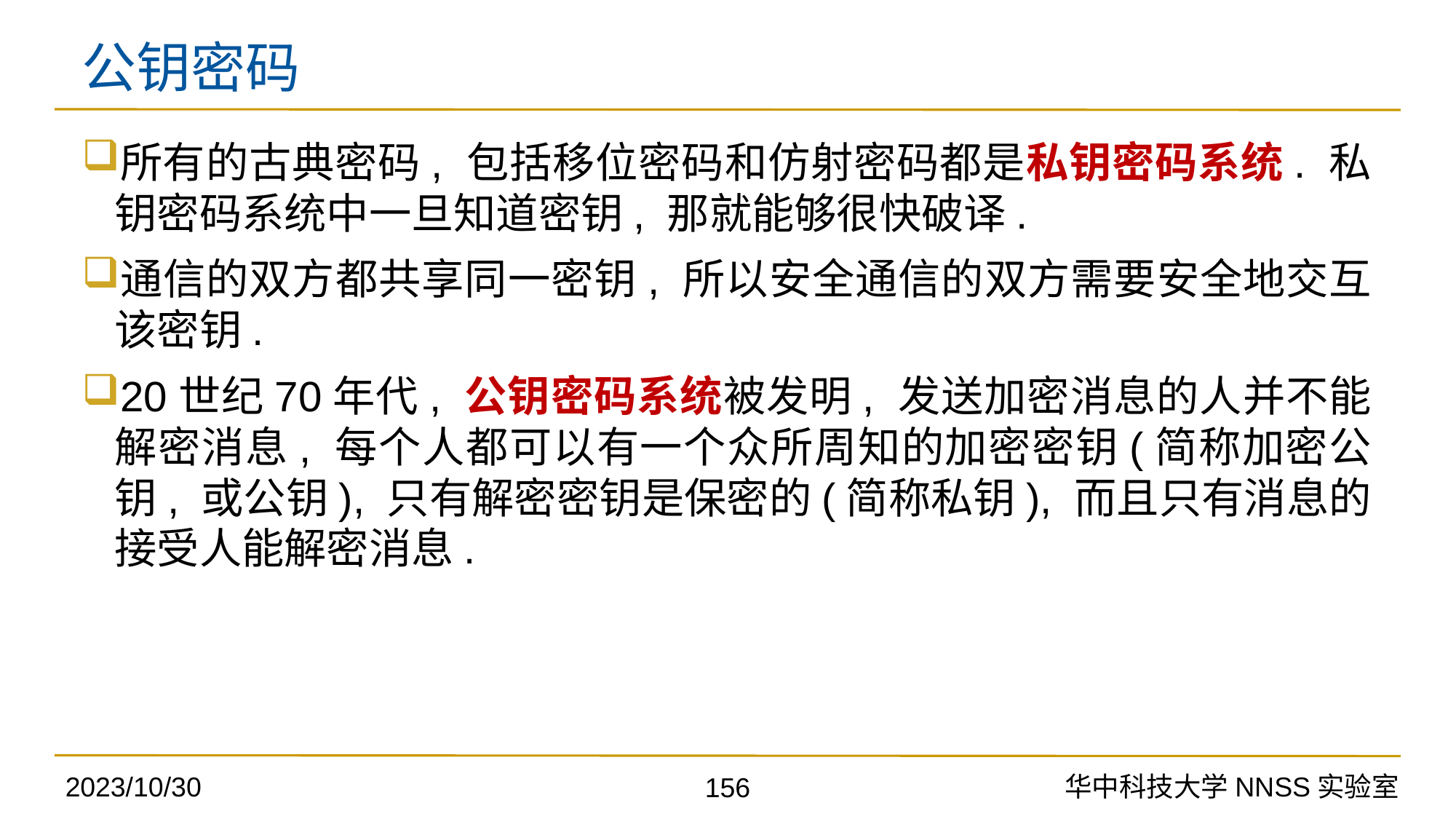

# 公钥密码
所有的古典密码, 包括移位密码和仿射密码都是私钥密码系统. 私钥密码系统中一旦知道密钥, 那就能够很快破译.
通信的双方都共享同一密钥, 所以安全通信的双方需要安全地交互该密钥.
20世纪70年代, 公钥密码系统被发明, 发送加密消息的人并不能解密消息, 每个人都可以有一个众所周知的加密密钥(简称加密公钥, 或公钥), 只有解密密钥是保密的(简称私钥), 而且只有消息的接受人能解密消息.
2023/10/30
华中科技大学NNSS实验室
156